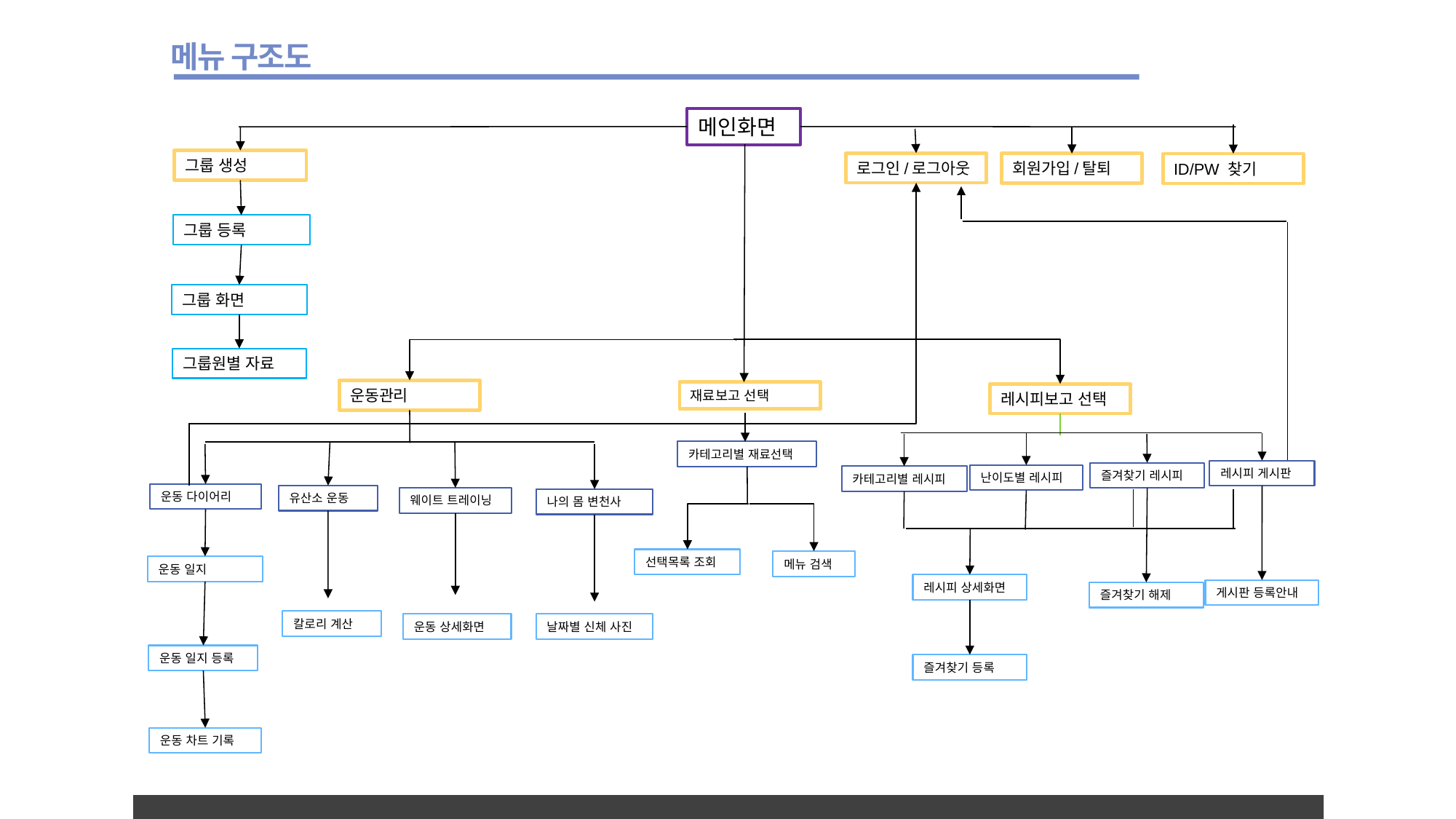

메뉴 구조도

메인화면
그룹 생성
로그인/로그아웃
회원가입/탈퇴
ID/PW 찾기
그룹 등록
그룹 화면
그룹원별 자료
운동관리
재료보고 선택
레시피보고 선택
카테고리별 재료선택
레시피 게시판
즐겨찾기 레시피
난이도별 레시피
카테고리별 레시피
운동 다이어리
유산소 운동
웨이트 트레이닝
나의 몸 변천사
선택목록 조회
메뉴 검색
운동 일지
레시피 상세화면
게시판 등록안내
즐겨찾기 해제
칼로리 계산
운동 상세화면
날짜별 신체 사진
운동 일지 등록
즐겨찾기 등록
운동 차트 기록